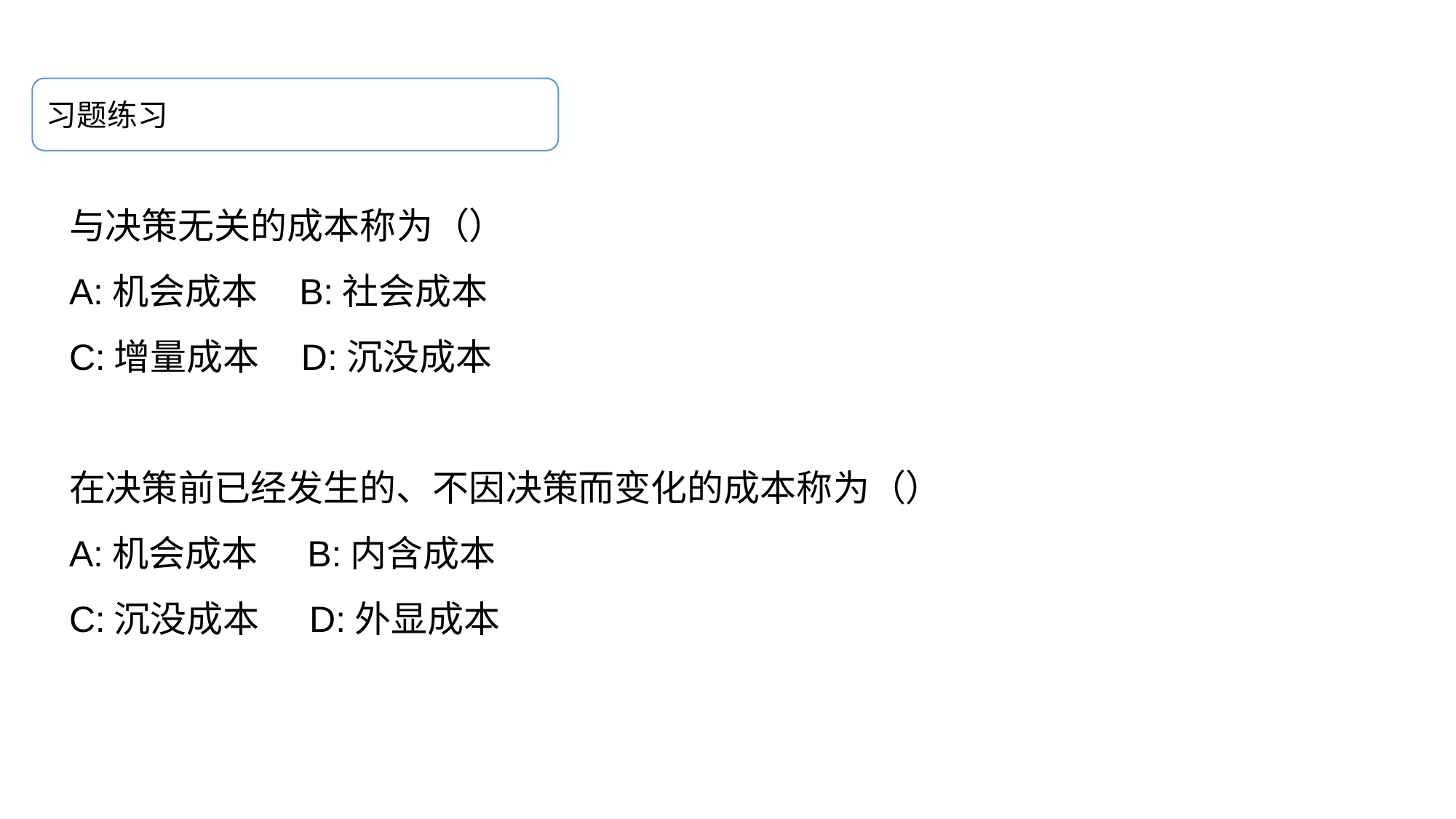

习题练习
与决策无关的成本称为（）
A:机会成本    B:社会成本
C:增量成本    D:沉没成本

在决策前已经发生的、不因决策而变化的成本称为（）
A:机会成本     B:内含成本
C:沉没成本     D:外显成本